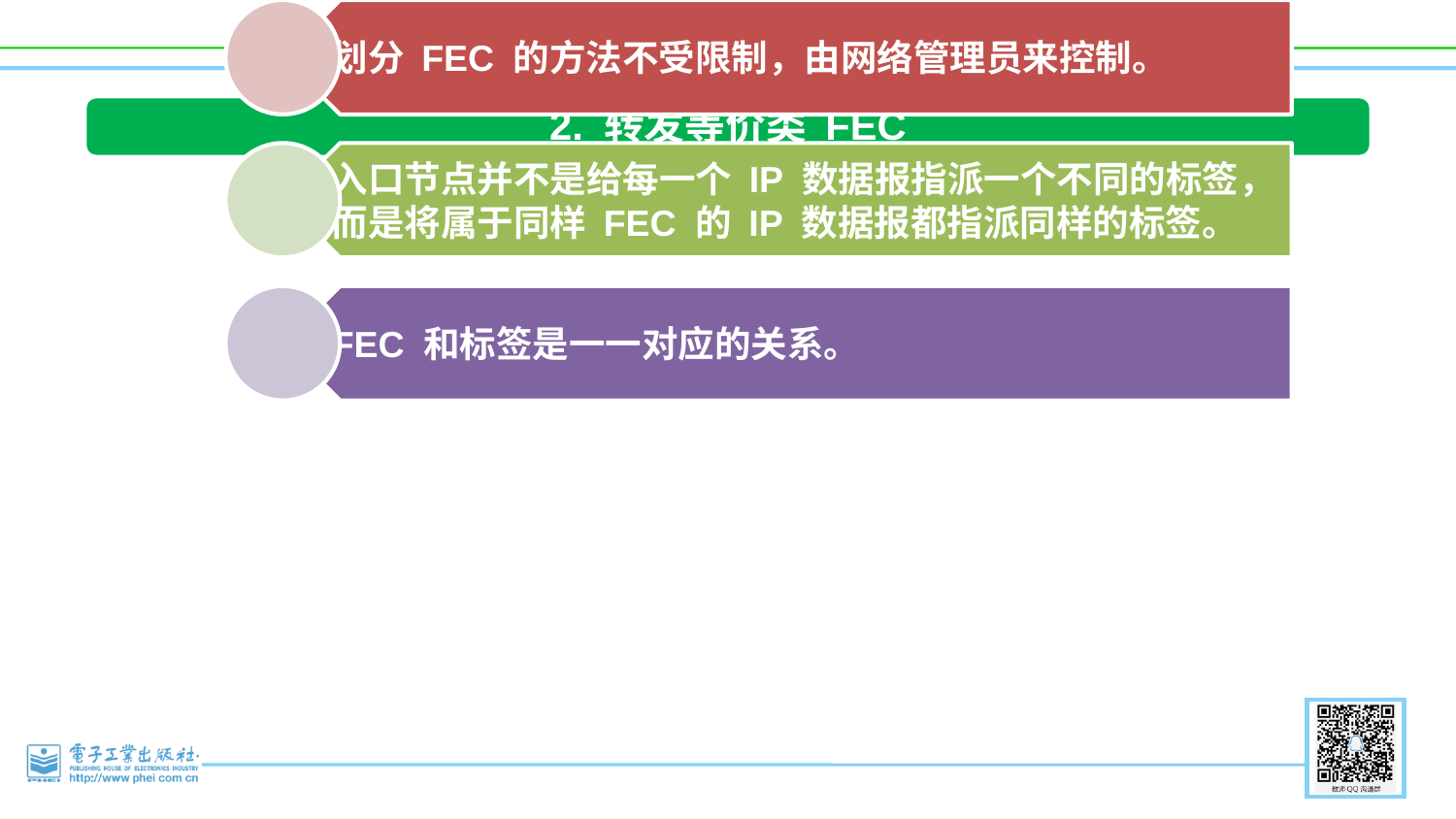

2. 转发等价类 FEC

划分 FEC 的方法不受限制，由网络管理员来控制。
入口节点并不是给每一个 IP 数据报指派一个不同的标签，而是将属于同样 FEC 的 IP 数据报都指派同样的标签。
FEC 和标签是一一对应的关系。